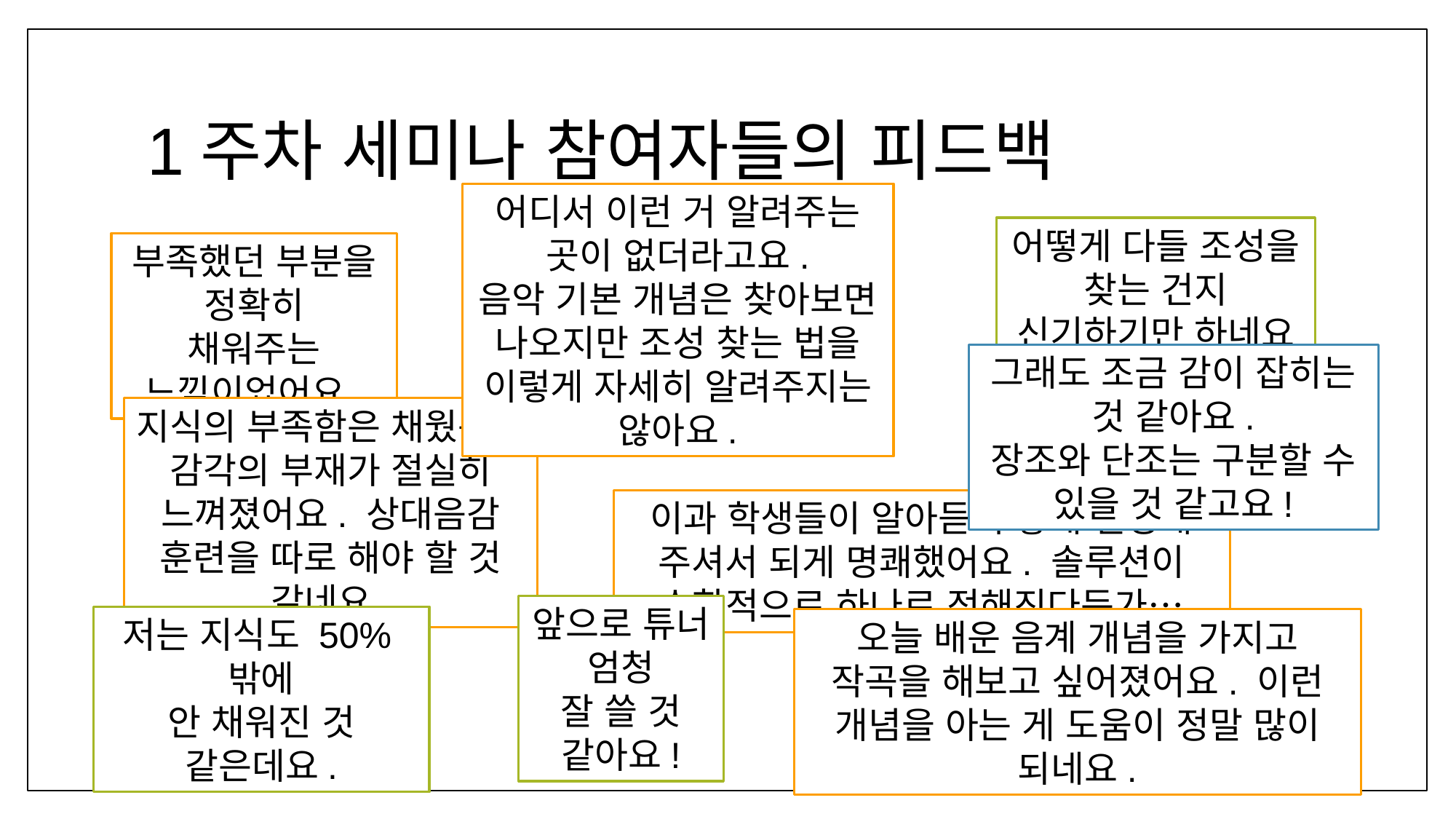

# 1주차 세미나 참여자들의 피드백
어디서 이런 거 알려주는 곳이 없더라고요.
음악 기본 개념은 찾아보면 나오지만 조성 찾는 법을 이렇게 자세히 알려주지는 않아요.
어떻게 다들 조성을 찾는 건지
신기하기만 하네요…
부족했던 부분을 정확히
채워주는 느낌이었어요.
그래도 조금 감이 잡히는 것 같아요.
장조와 단조는 구분할 수 있을 것 같고요!
지식의 부족함은 채웠는데
감각의 부재가 절실히 느껴졌어요. 상대음감 훈련을 따로 해야 할 것 같네요.
이과 학생들이 알아듣기 좋게 설명해 주셔서 되게 명쾌했어요. 솔루션이 수학적으로 하나로 정해진다든가…
앞으로 튜너 엄청
잘 쓸 것 같아요!
저는 지식도 50%밖에
안 채워진 것 같은데요.
오늘 배운 음계 개념을 가지고 작곡을 해보고 싶어졌어요. 이런 개념을 아는 게 도움이 정말 많이 되네요.